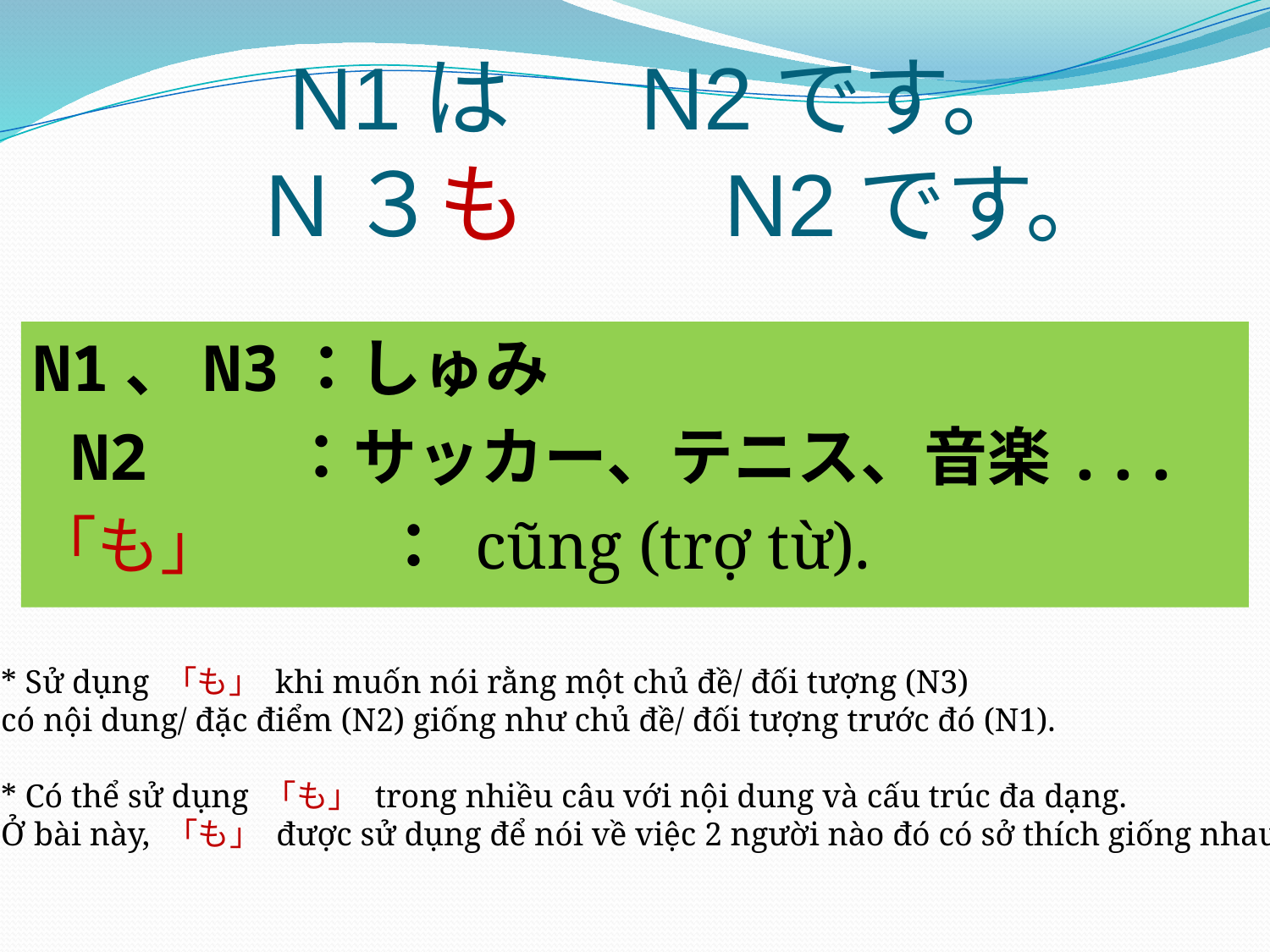

# N1は　 N2です。 　N３も　　N2です。
N1、N3：しゅみ
 N2	  ：サッカー、テニス、音楽...
「も」	    ： cũng (trợ từ).
* Sử dụng 「も」 khi muốn nói rằng một chủ đề/ đối tượng (N3)
có nội dung/ đặc điểm (N2) giống như chủ đề/ đối tượng trước đó (N1).

* Có thể sử dụng 「も」 trong nhiều câu với nội dung và cấu trúc đa dạng.
Ở bài này, 「も」 được sử dụng để nói về việc 2 người nào đó có sở thích giống nhau.